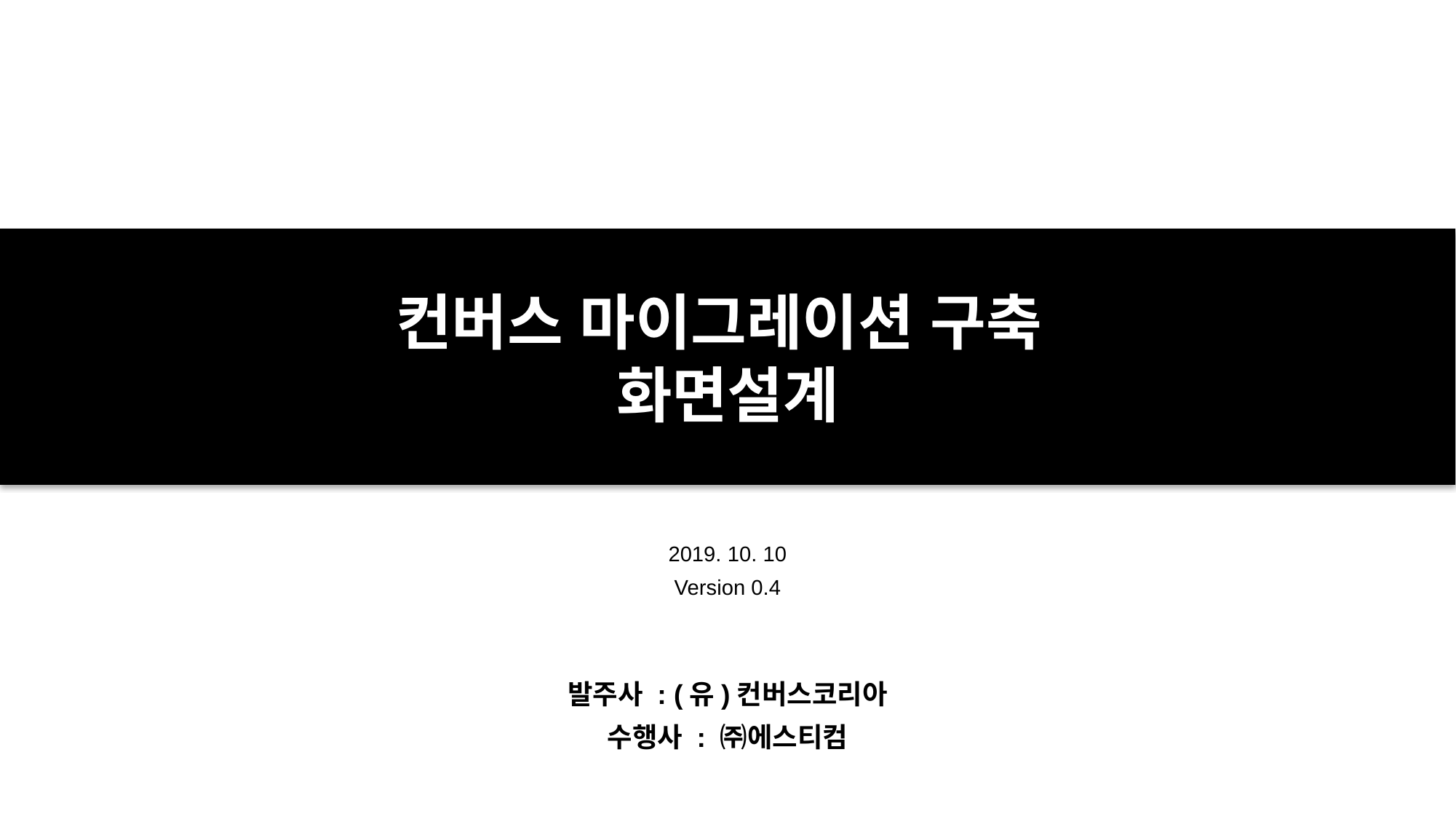

2019. 10. 10
Version 0.4

발주사 : (유)컨버스코리아
수행사 : ㈜에스티컴